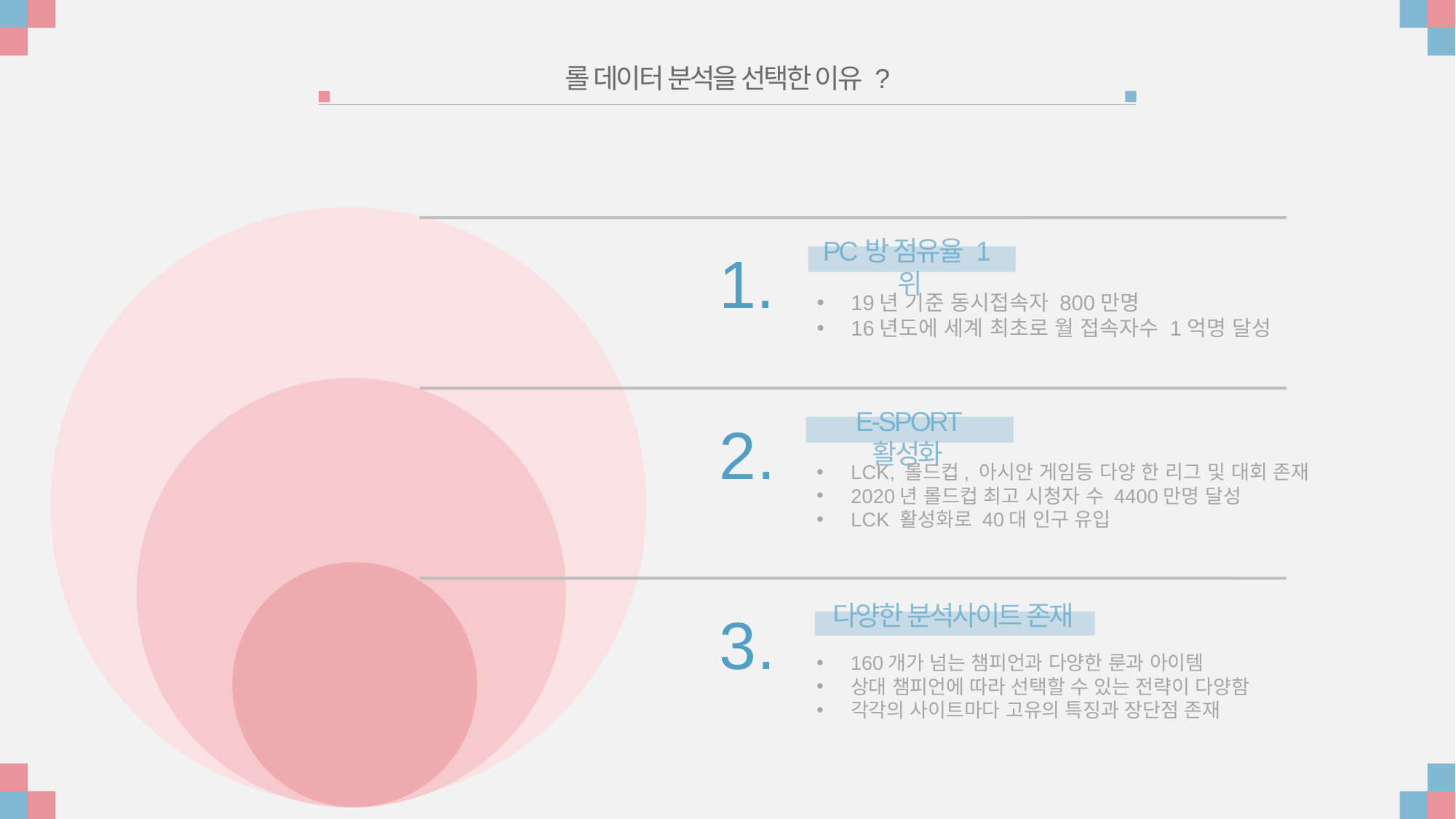

롤 데이터 분석을 선택한 이유 ?

PC방 점유율 1위

1.
19년 기준 동시접속자 800만명
16년도에 세계 최초로 월 접속자수 1억명 달성

E-SPORT 활성화

2.
LCK, 롤드컵, 아시안 게임등 다양 한 리그 및 대회 존재
2020년 롤드컵 최고 시청자 수 4400만명 달성
LCK 활성화로 40대 인구 유입

다양한 분석사이트 존재

3.
160개가 넘는 챔피언과 다양한 룬과 아이템
상대 챔피언에 따라 선택할 수 있는 전략이 다양함
각각의 사이트마다 고유의 특징과 장단점 존재